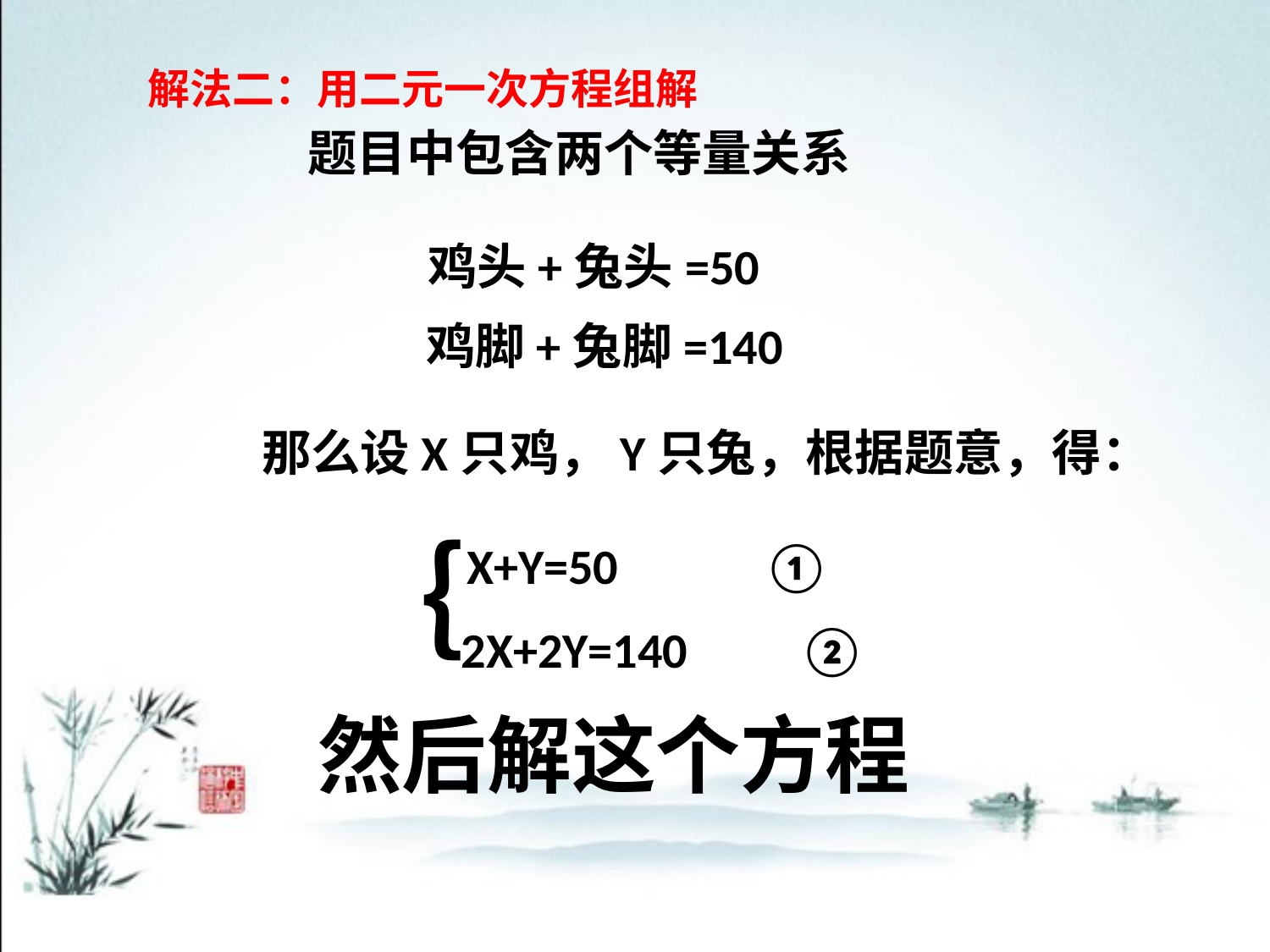

解法二：用二元一次方程组解
题目中包含两个等量关系
鸡头+兔头=50
鸡脚+兔脚=140
那么设X只鸡，Y只兔，根据题意，得：
｛
X+Y=50             ①
2X+2Y=140          ②
然后解这个方程